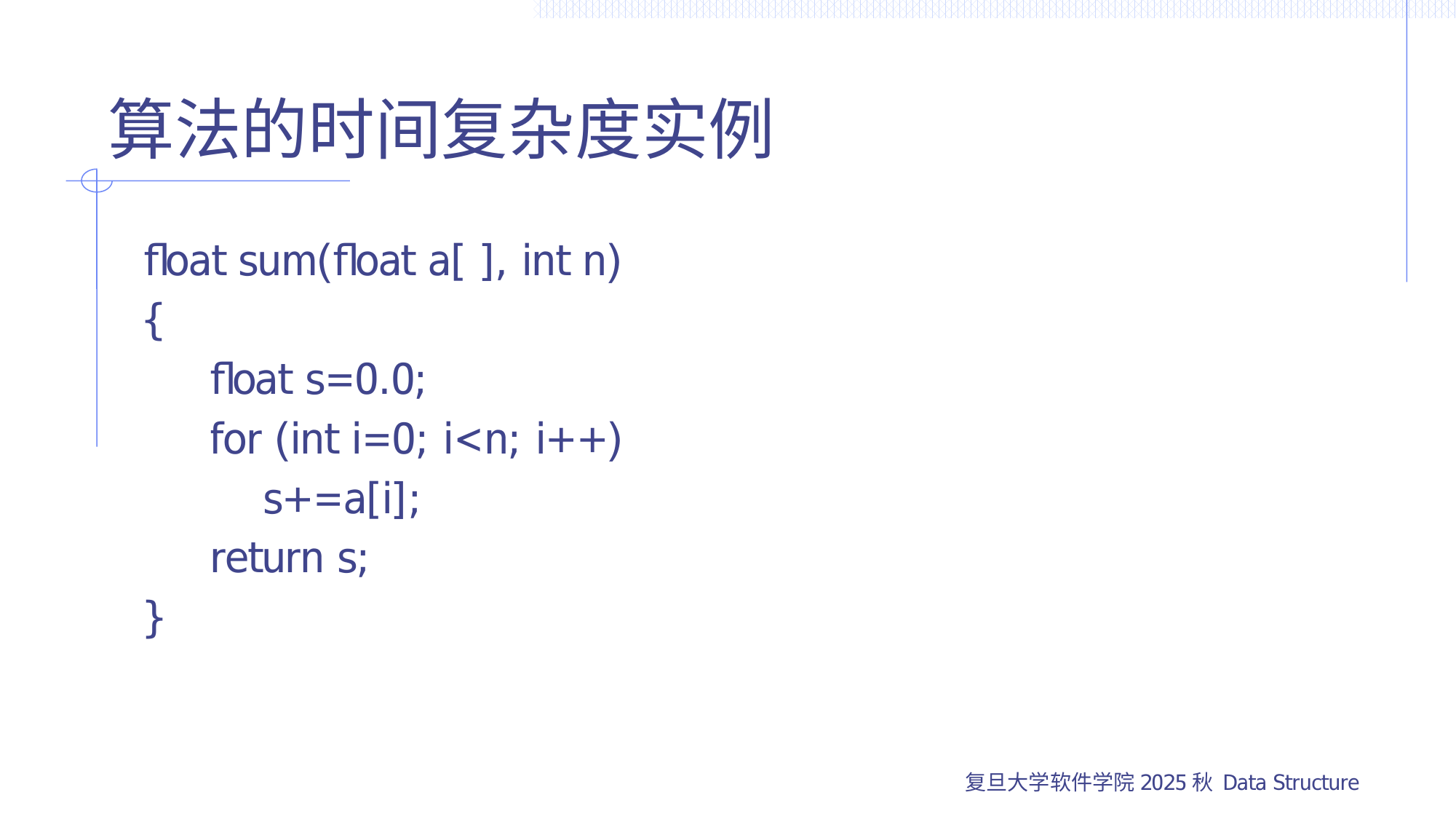

# 算法的时间复杂度实例
float sum(float a[ ], int n)
{
     float s=0.0;
     for (int i=0; i<n; i++)
         s+=a[i];
     return s;
}